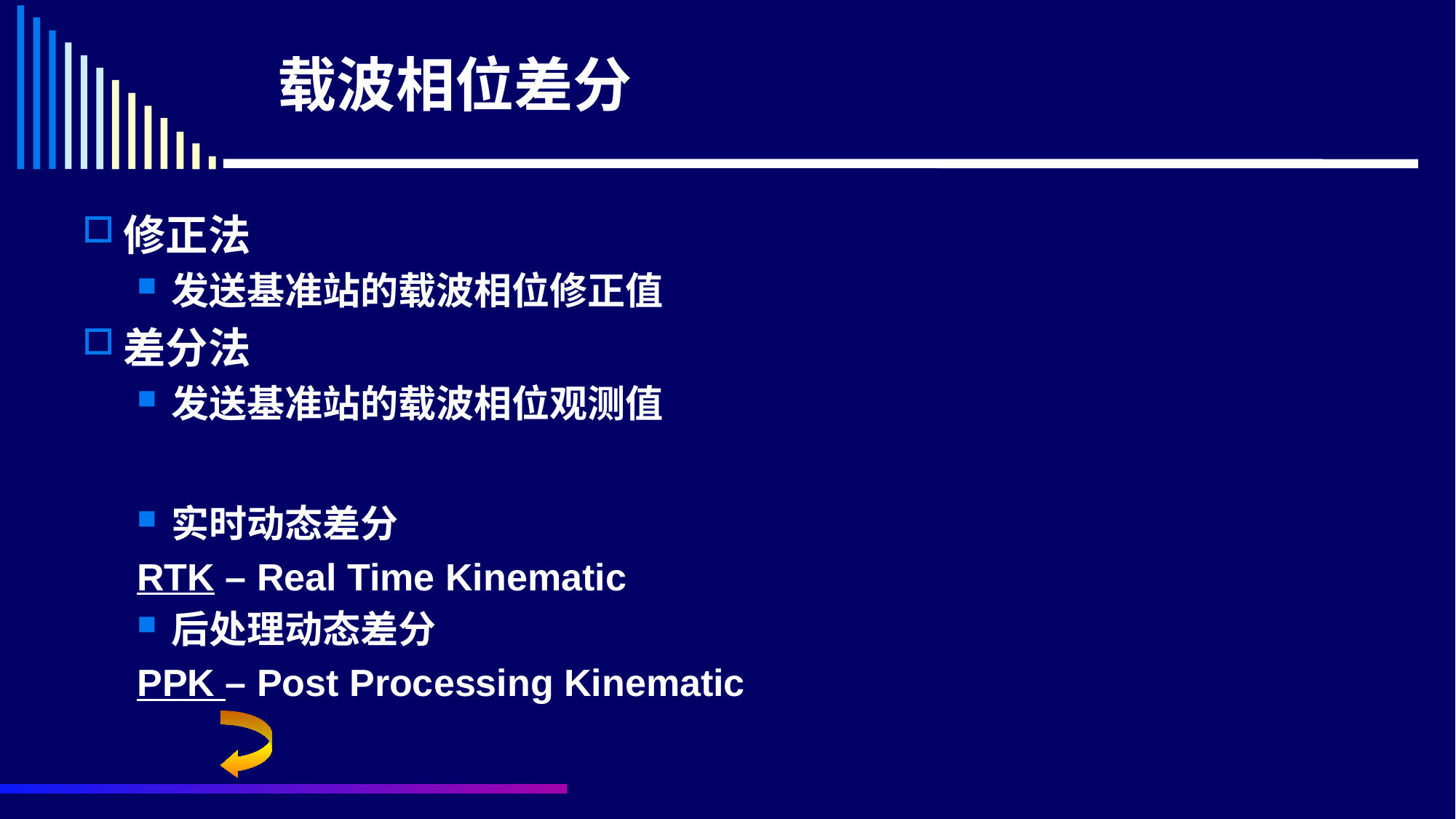

# 载波相位差分
修正法
发送基准站的载波相位修正值
差分法
发送基准站的载波相位观测值

实时动态差分
RTK – Real Time Kinematic
后处理动态差分
PPK – Post Processing Kinematic